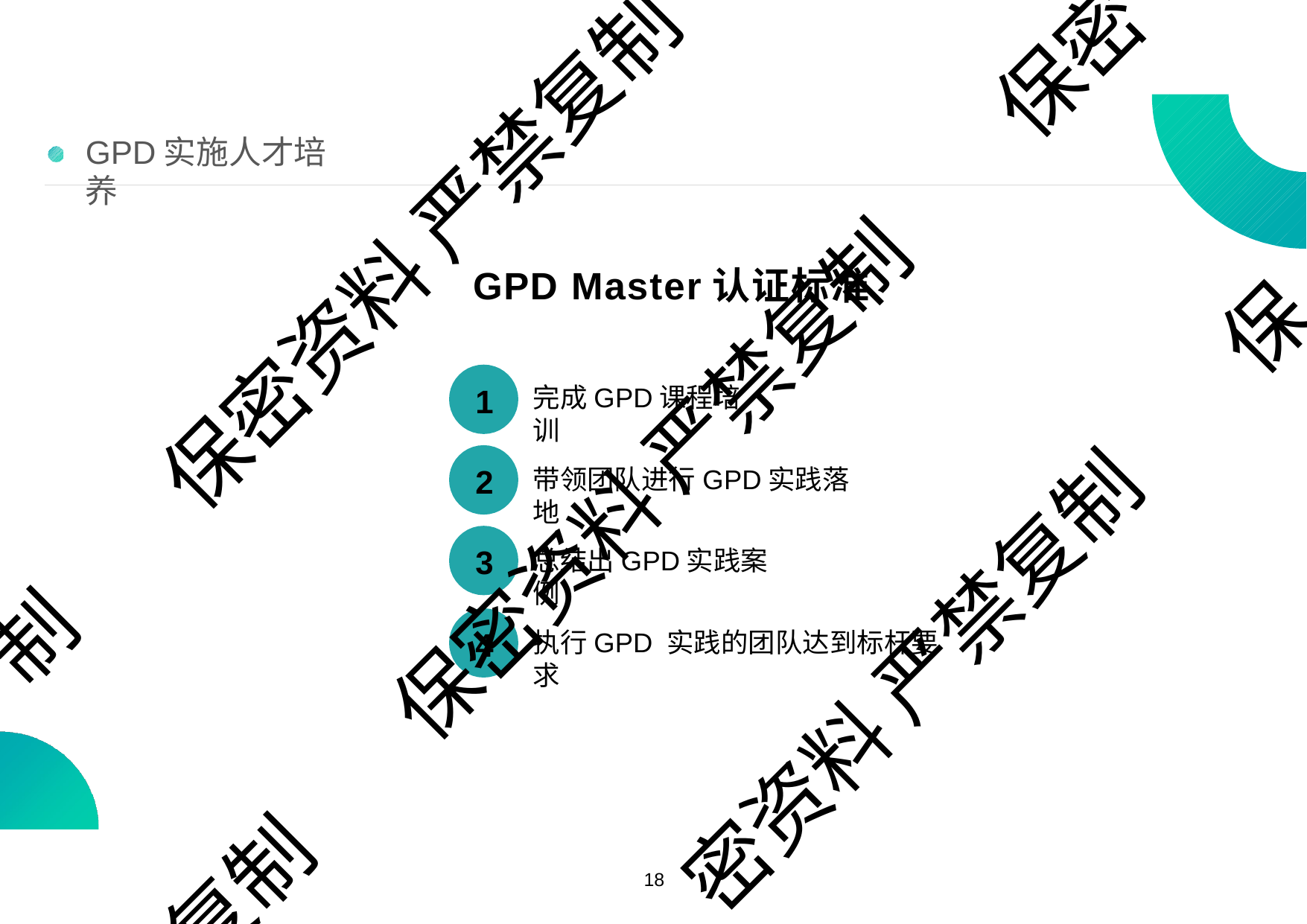

保密

# GPD实施人才培养

保密资料 严禁复制

GPD Master认证标准
保

完成GPD课程培训
1
保密资料 严禁复制

2
带领团队进行GPD实践落地

3
总结出GPD实践案例
制

4
执行GPD 实践的团队达到标杆要求
密资料 严禁复制

复制
18